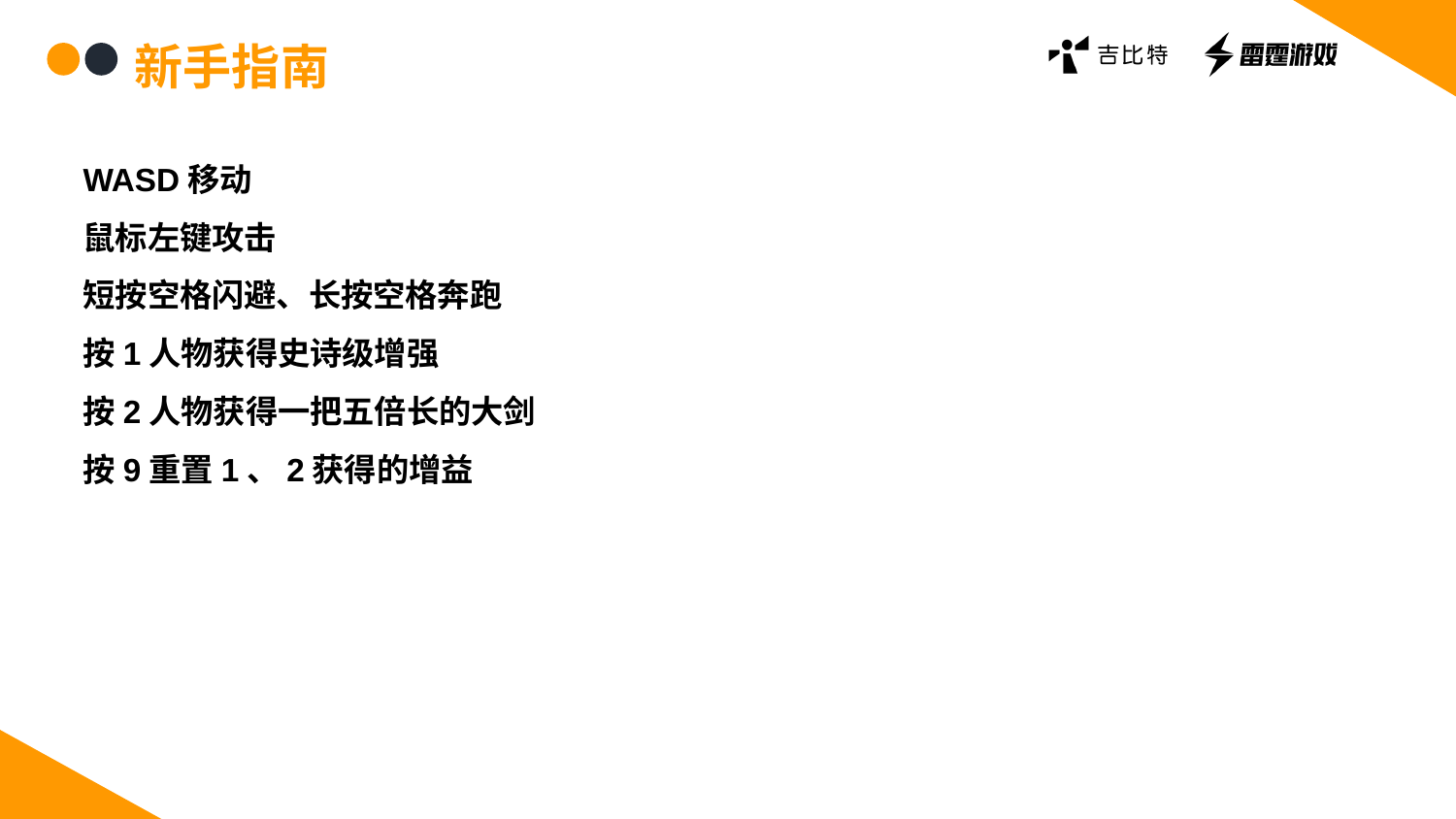

新手指南

WASD移动
鼠标左键攻击
短按空格闪避、长按空格奔跑
按1人物获得史诗级增强
按2人物获得一把五倍长的大剑
按9重置1、2获得的增益